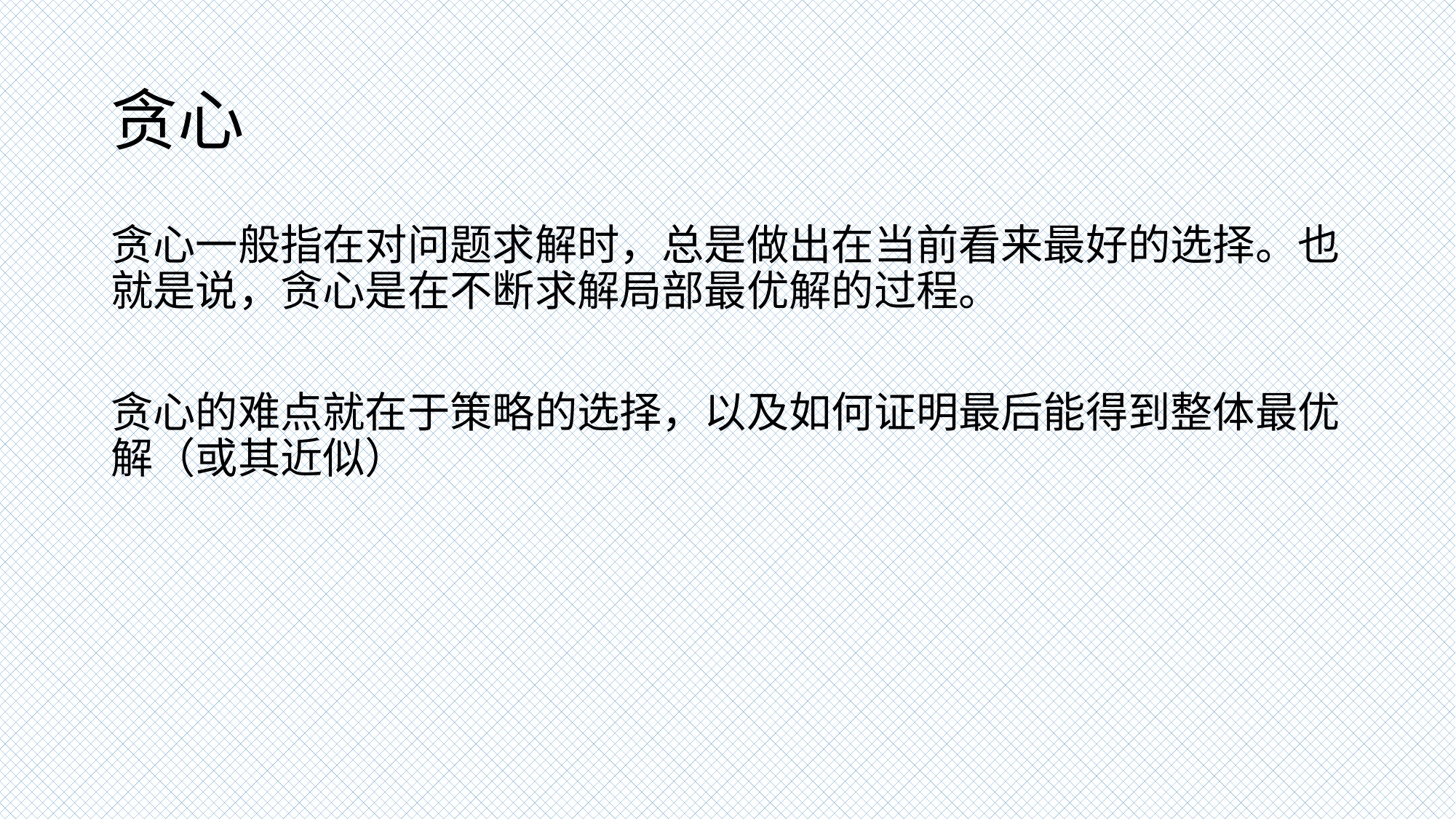

# 贪心
贪心一般指在对问题求解时，总是做出在当前看来最好的选择。也就是说，贪心是在不断求解局部最优解的过程。

贪心的难点就在于策略的选择，以及如何证明最后能得到整体最优解（或其近似）